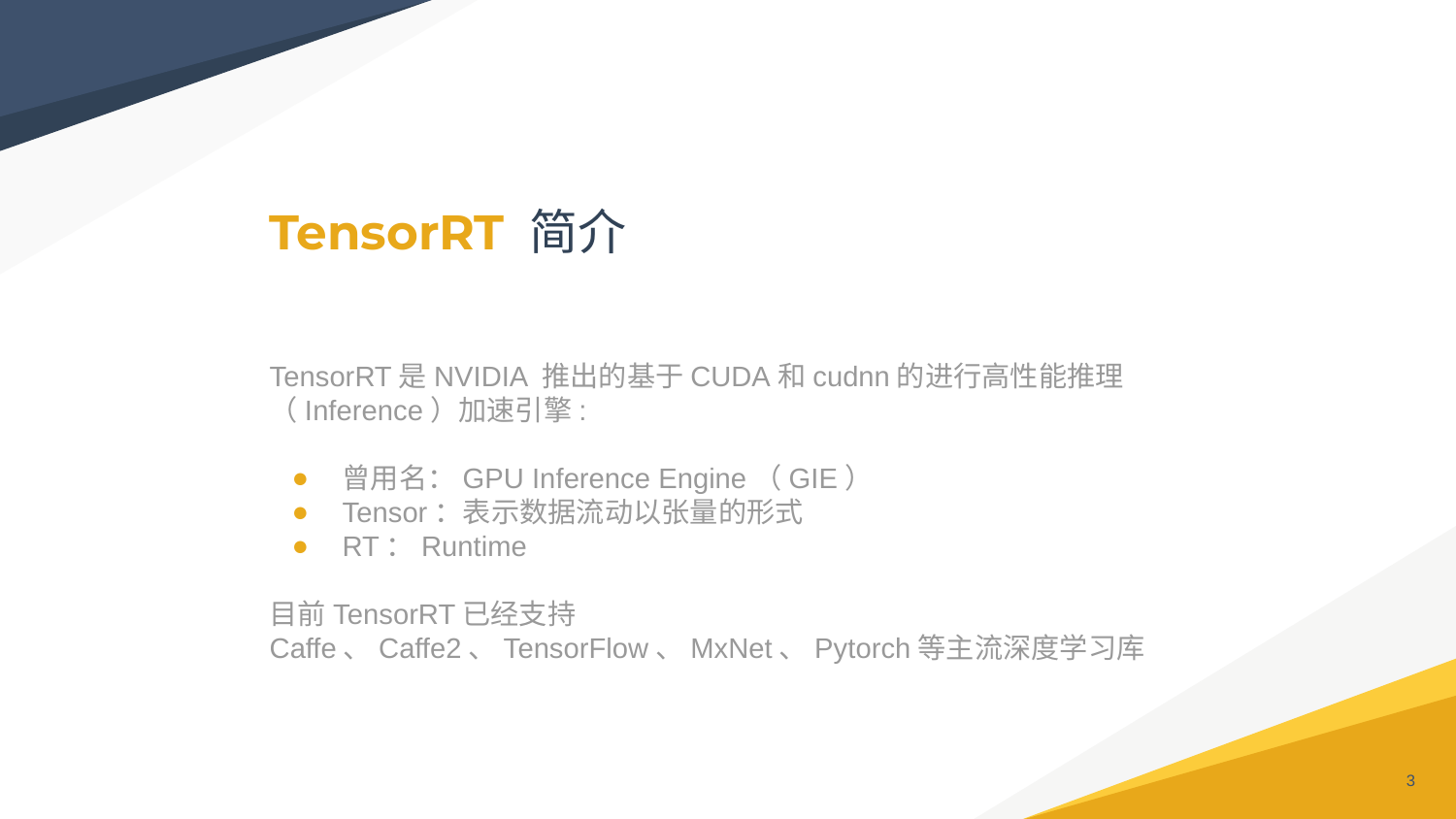

# TensorRT 简介
TensorRT是NVIDIA 推出的基于CUDA和cudnn的进行高性能推理（Inference）加速引擎:
曾用名：GPU Inference Engine（GIE）
Tensor：表示数据流动以张量的形式
RT：Runtime

目前TensorRT已经支持Caffe、Caffe2、TensorFlow、MxNet、Pytorch等主流深度学习库
3